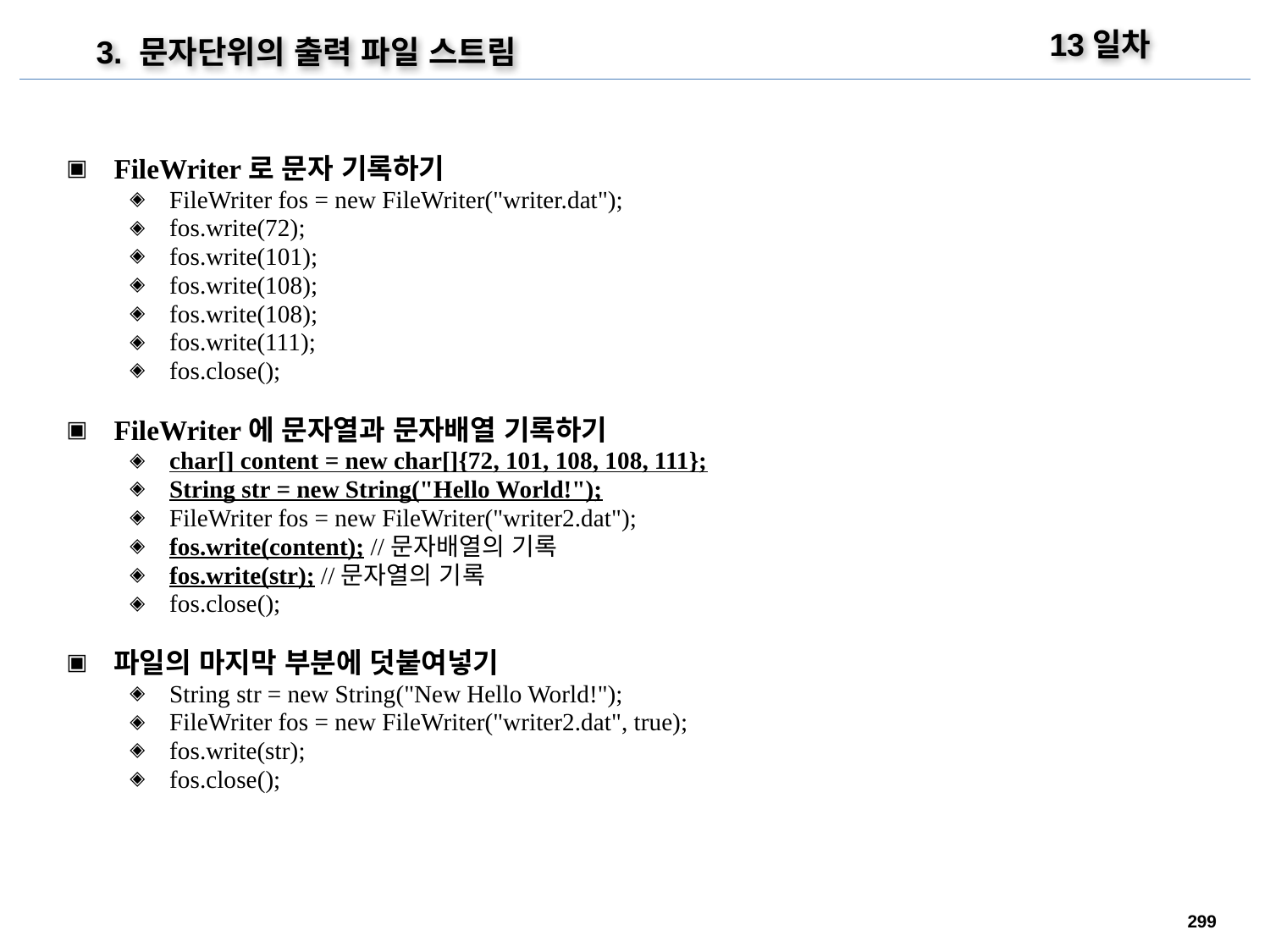

13일차
3. 문자단위의 출력 파일 스트림
FileWriter로 문자 기록하기
FileWriter fos = new FileWriter("writer.dat");
fos.write(72);
fos.write(101);
fos.write(108);
fos.write(108);
fos.write(111);
fos.close();

FileWriter에 문자열과 문자배열 기록하기
char[] content = new char[]{72, 101, 108, 108, 111};
String str = new String("Hello World!");
FileWriter fos = new FileWriter("writer2.dat");
fos.write(content); //문자배열의 기록
fos.write(str); //문자열의 기록
fos.close();

파일의 마지막 부분에 덧붙여넣기
String str = new String("New Hello World!");
FileWriter fos = new FileWriter("writer2.dat", true);
fos.write(str);
fos.close();